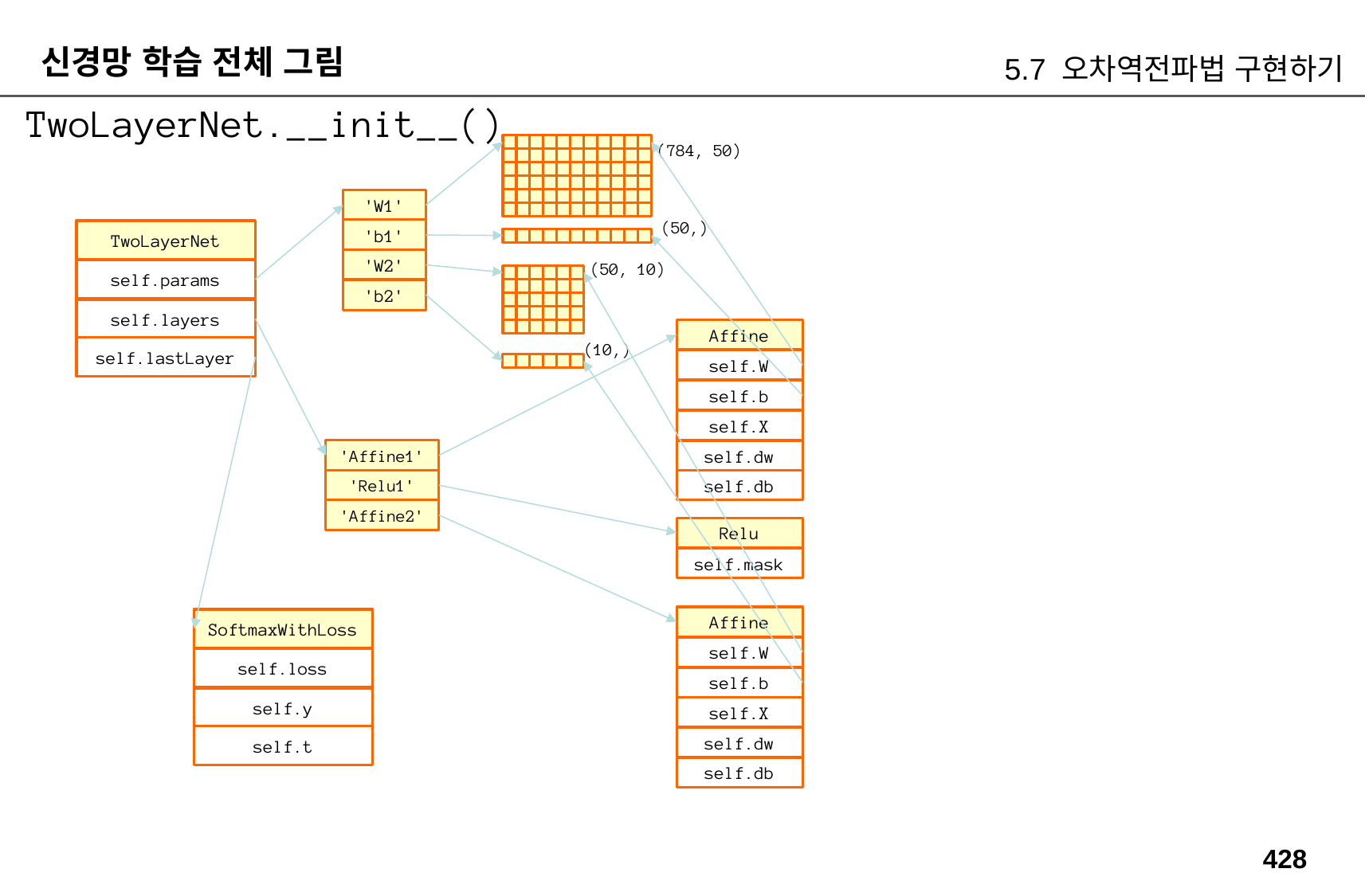

신경망 학습 전체 그림
5.7 오차역전파법 구현하기
TwoLayerNet.__init__()
(784, 50)

'W1'
(50,)
'b1'
TwoLayerNet

'W2'
(50, 10)
self.params

'b2'
self.layers
Affine
(10,)
self.lastLayer
self.W

self.b
self.X
'Affine1'
self.dw
'Relu1'
self.db
'Affine2'
Relu
self.mask
Affine
SoftmaxWithLoss
self.W
self.loss
self.b
self.y
self.X
self.t
self.dw
self.db